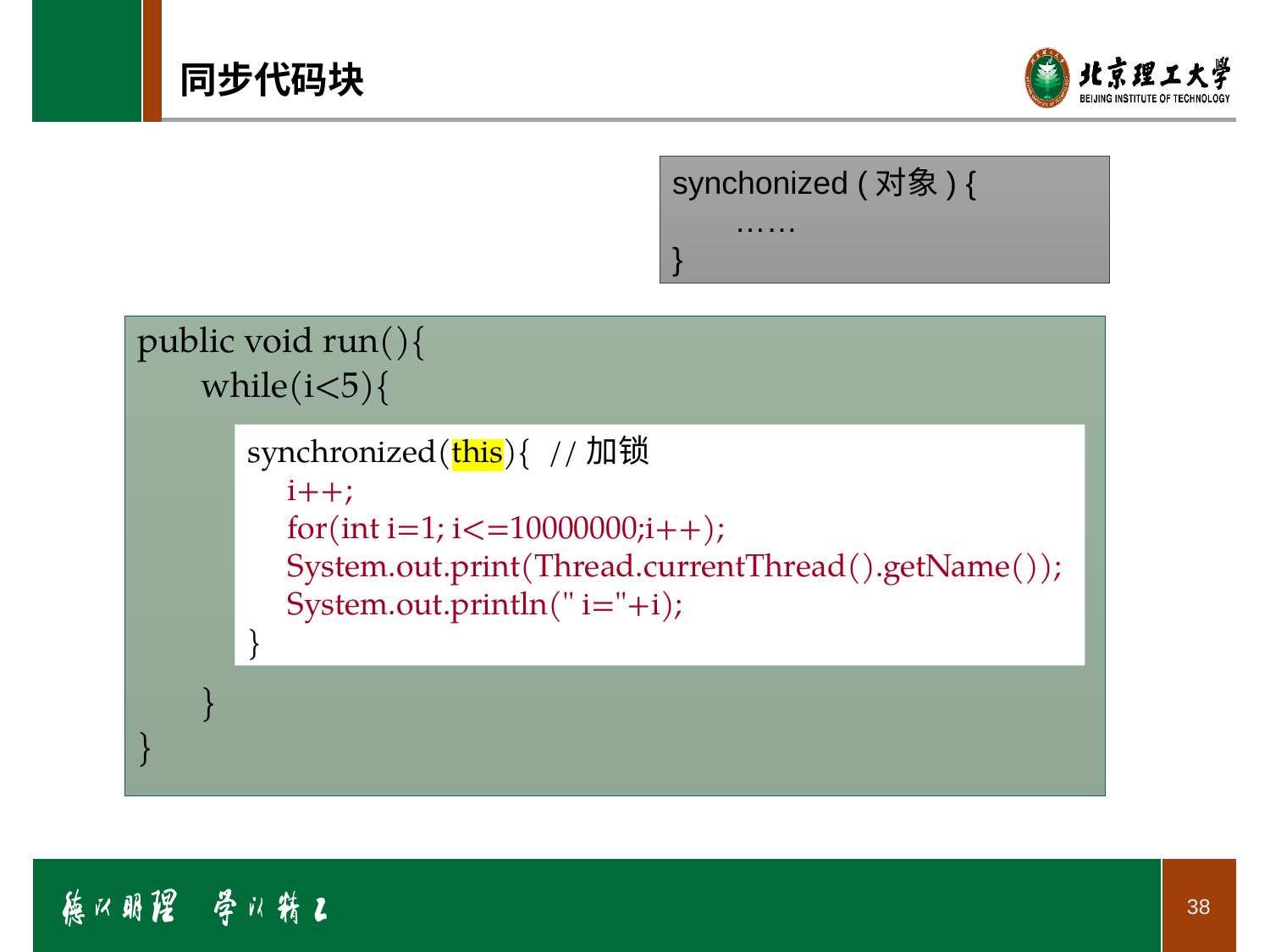

# 同步代码块
synchonized (对象) {
       ……
}
public void run(){
while(i<5){

}
}
synchronized(this){  //加锁
     i++;
     for(int i=1; i<=10000000;i++);
     System.out.print(Thread.currentThread().getName());
     System.out.println(" i="+i);
}